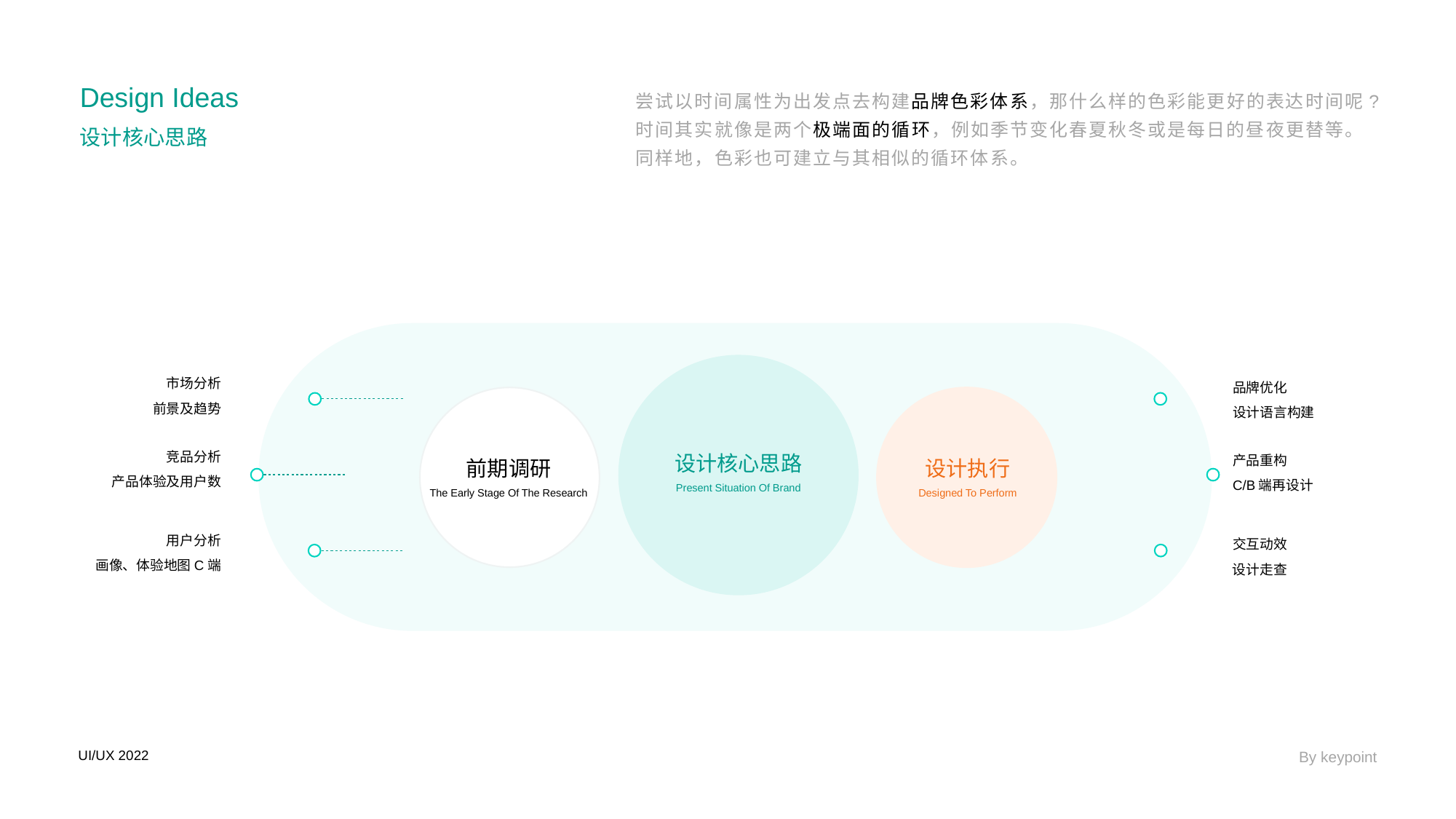

Design Ideas
尝试以时间属性为出发点去构建品牌色彩体系，那什么样的色彩能更好的表达时间呢?时间其实就像是两个极端面的循环，例如季节变化春夏秋冬或是每日的昼夜更替等。同样地，色彩也可建立与其相似的循环体系。
设计核心思路

市场分析
品牌优化

前景及趋势

设计语言构建

竞品分析
产品重构
设计核心思路
前期调研
设计执行
产品体验及用户数
C/B端再设计

Present Situation Of Brand
The Early Stage Of The Research
Designed To Perform
用户分析
交互动效

画像、体验地图C端
设计走查

UI/UX 2022
By keypoint